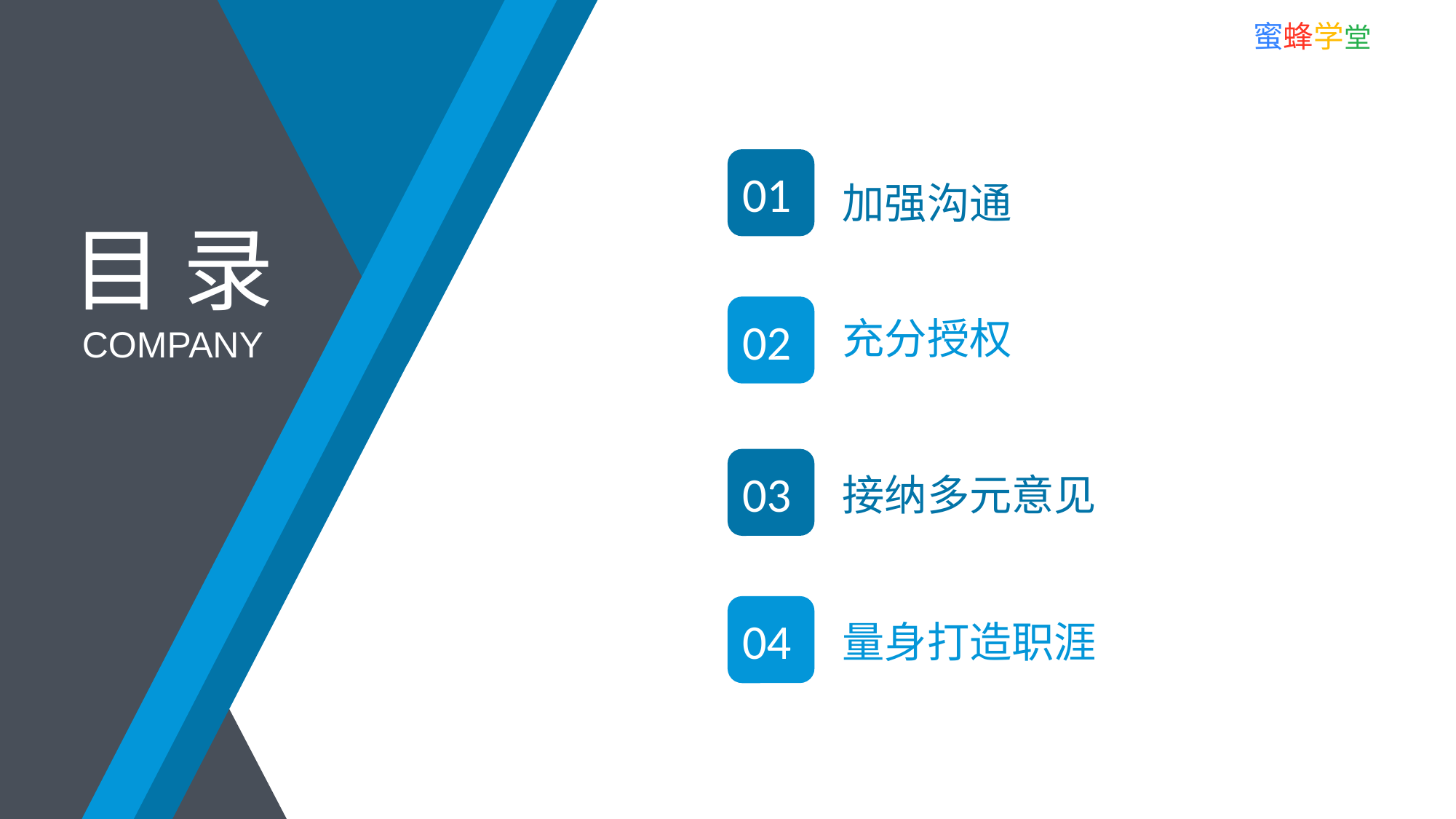

01
加强沟通
目 录
COMPANY

02
充分授权

03
接纳多元意见

04
量身打造职涯